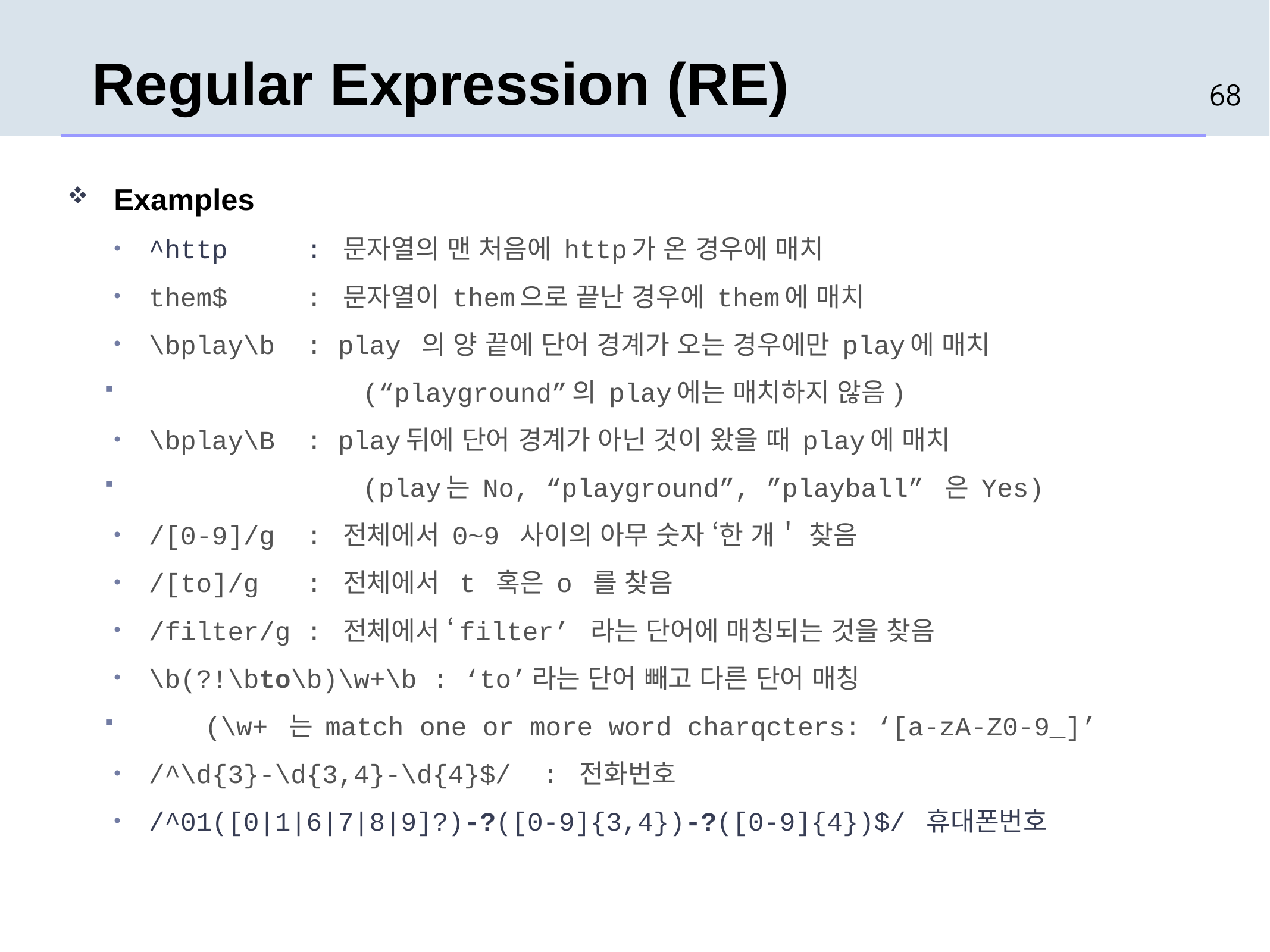

# Regular Expression (RE)
68
Examples
^http     : 문자열의 맨 처음에 http가 온 경우에 매치
them$     : 문자열이 them으로 끝난 경우에 them에 매치
\bplay\b  : play 의 양 끝에 단어 경계가 오는 경우에만 play에 매치
              (“playground”의 play에는 매치하지 않음)
\bplay\B  : play뒤에 단어 경계가 아닌 것이 왔을 때 play에 매치
              (play는 No, “playground”, ”playball” 은 Yes)
/[0-9]/g  : 전체에서 0~9 사이의 아무 숫자 ‘한 개＇ 찾음
/[to]/g   : 전체에서  t 혹은 o 를 찾음
/filter/g : 전체에서 ‘filter’ 라는 단어에 매칭되는 것을 찾음
\b(?!\bto\b)\w+\b : ‘to’라는 단어 빼고 다른 단어 매칭
    (\w+ 는 match one or more word charqcters: ‘[a-zA-Z0-9_]’
/^\d{3}-\d{3,4}-\d{4}$/  : 전화번호
/^01([0|1|6|7|8|9]?)-?([0-9]{3,4})-?([0-9]{4})$/ 휴대폰번호